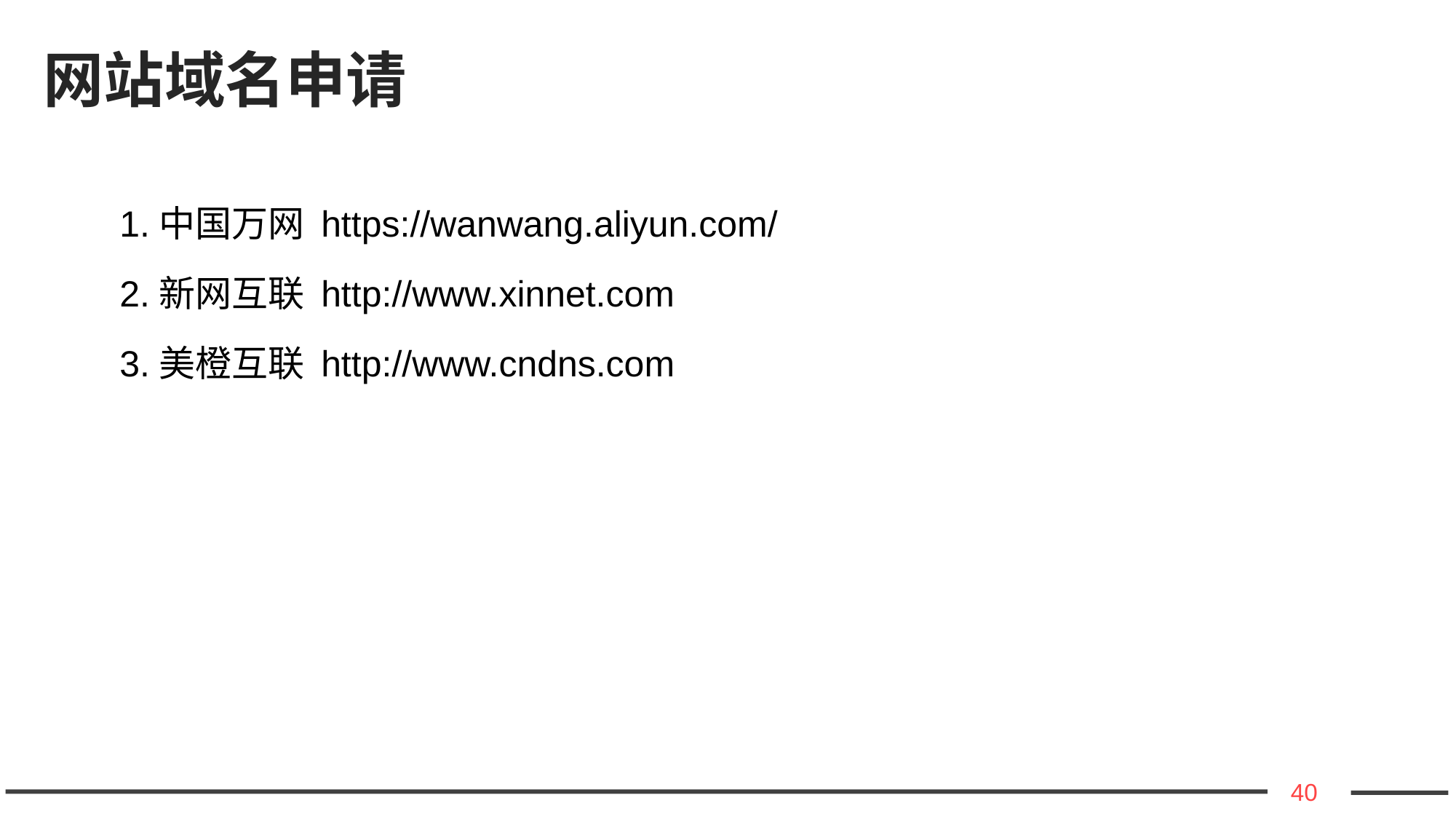

# 网站域名申请
1.中国万网 https://wanwang.aliyun.com/
2.新网互联 http://www.xinnet.com
3.美橙互联 http://www.cndns.com